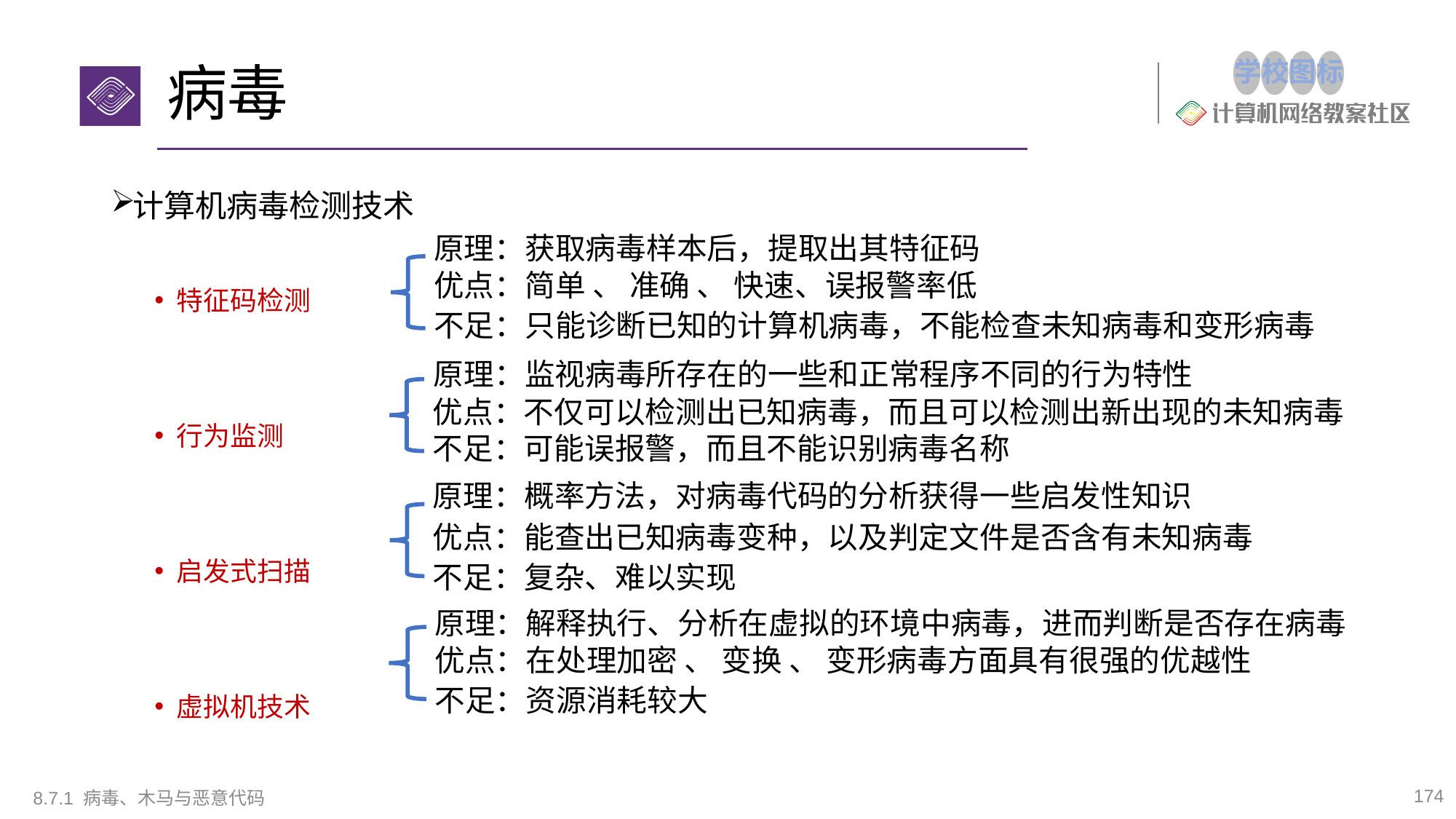

# 病毒
计算机病毒检测技术

特征码检测

行为监测

启发式扫描

虚拟机技术
原理：获取病毒样本后，提取出其特征码

优点：简单 、 准确 、 快速、误报警率低
不足：只能诊断已知的计算机病毒，不能检查未知病毒和变形病毒
原理：监视病毒所存在的一些和正常程序不同的行为特性

优点：不仅可以检测出已知病毒，而且可以检测出新出现的未知病毒
不足：可能误报警，而且不能识别病毒名称
原理：概率方法，对病毒代码的分析获得一些启发性知识

优点：能查出已知病毒变种，以及判定文件是否含有未知病毒
不足：复杂、难以实现
原理：解释执行、分析在虚拟的环境中病毒，进而判断是否存在病毒

优点：在处理加密 、 变换 、 变形病毒方面具有很强的优越性
不足：资源消耗较大
174
8.7.1 病毒、木马与恶意代码